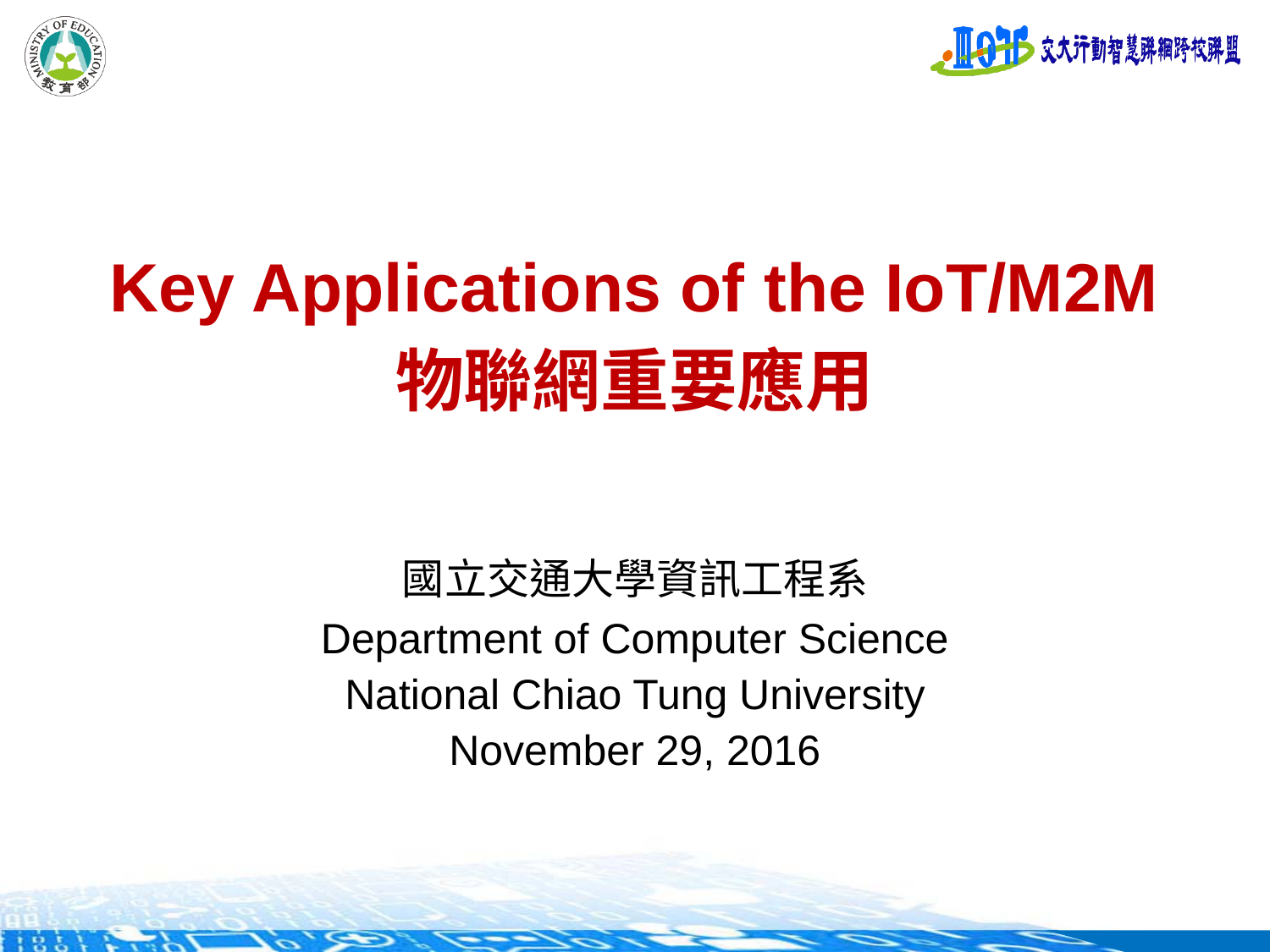

# Key Applications of the IoT/M2M 物聯網重要應用
國立交通大學資訊工程系
Department of Computer Science
National Chiao Tung University
November 29, 2016